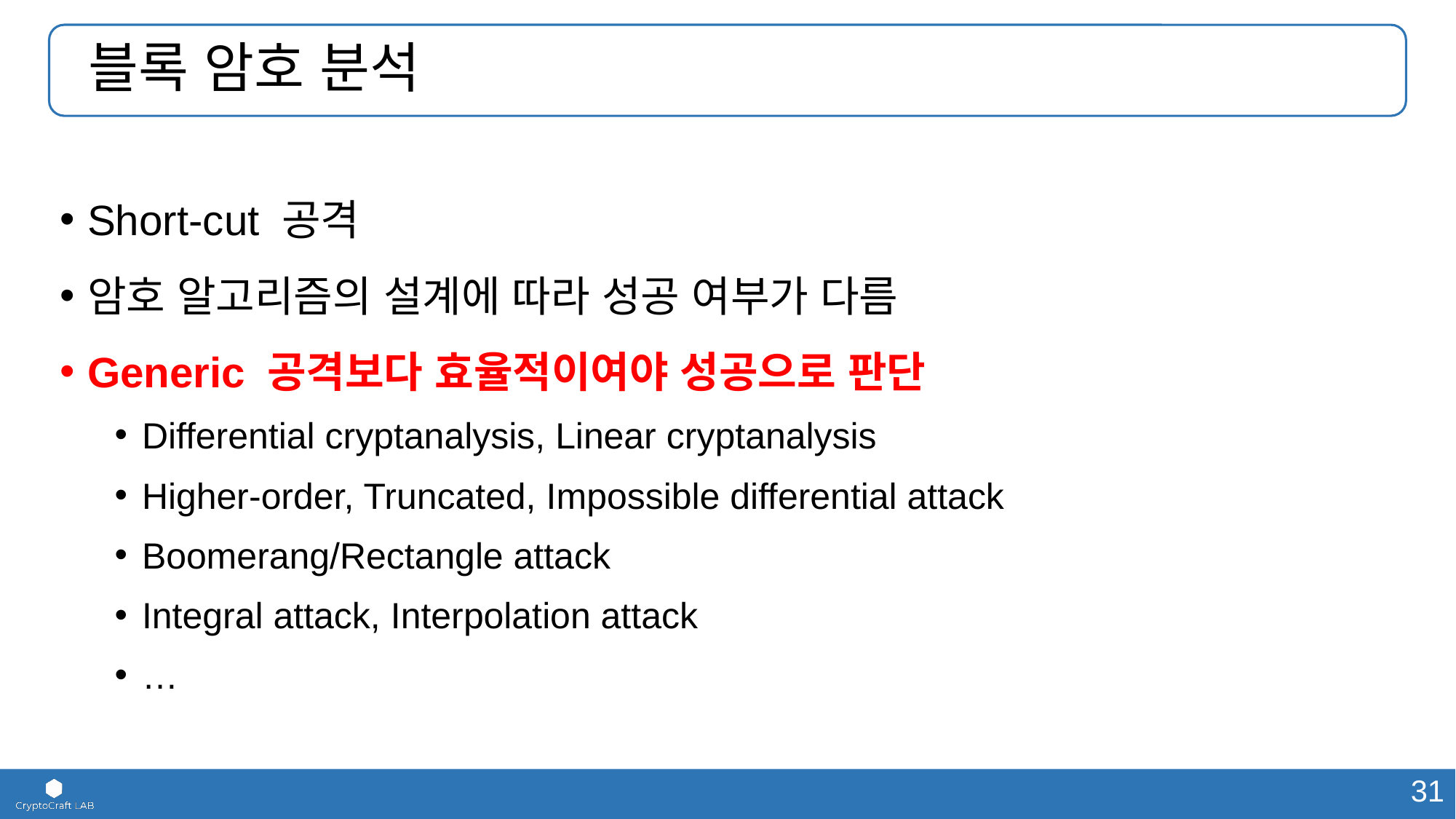

# 블록 암호 분석
Short-cut 공격
암호 알고리즘의 설계에 따라 성공 여부가 다름
Generic 공격보다 효율적이여야 성공으로 판단
Differential cryptanalysis, Linear cryptanalysis
Higher-order, Truncated, Impossible differential attack
Boomerang/Rectangle attack
Integral attack, Interpolation attack
…